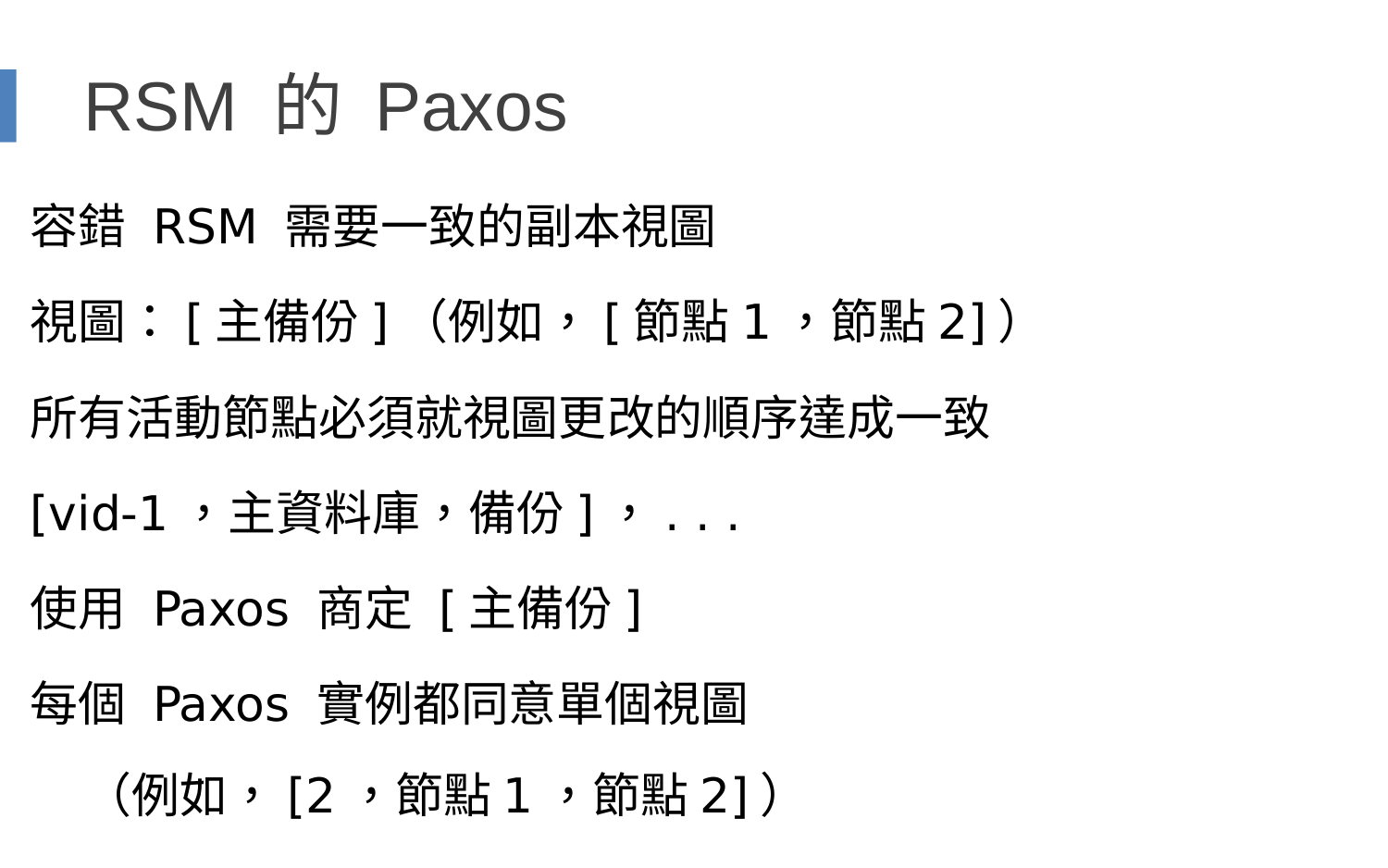

# RSM 的 Paxos
容錯 RSM 需要一致的副本視圖
視圖：[主備份]（例如，[節點1，節點2]）
所有活動節點必須就視圖更改的順序達成一致
[vid-1，主資料庫，備份]，. . .
使用 Paxos 商定 [主備份]
每個 Paxos 實例都同意單個視圖
	（例如，[2，節點1，節點2]）